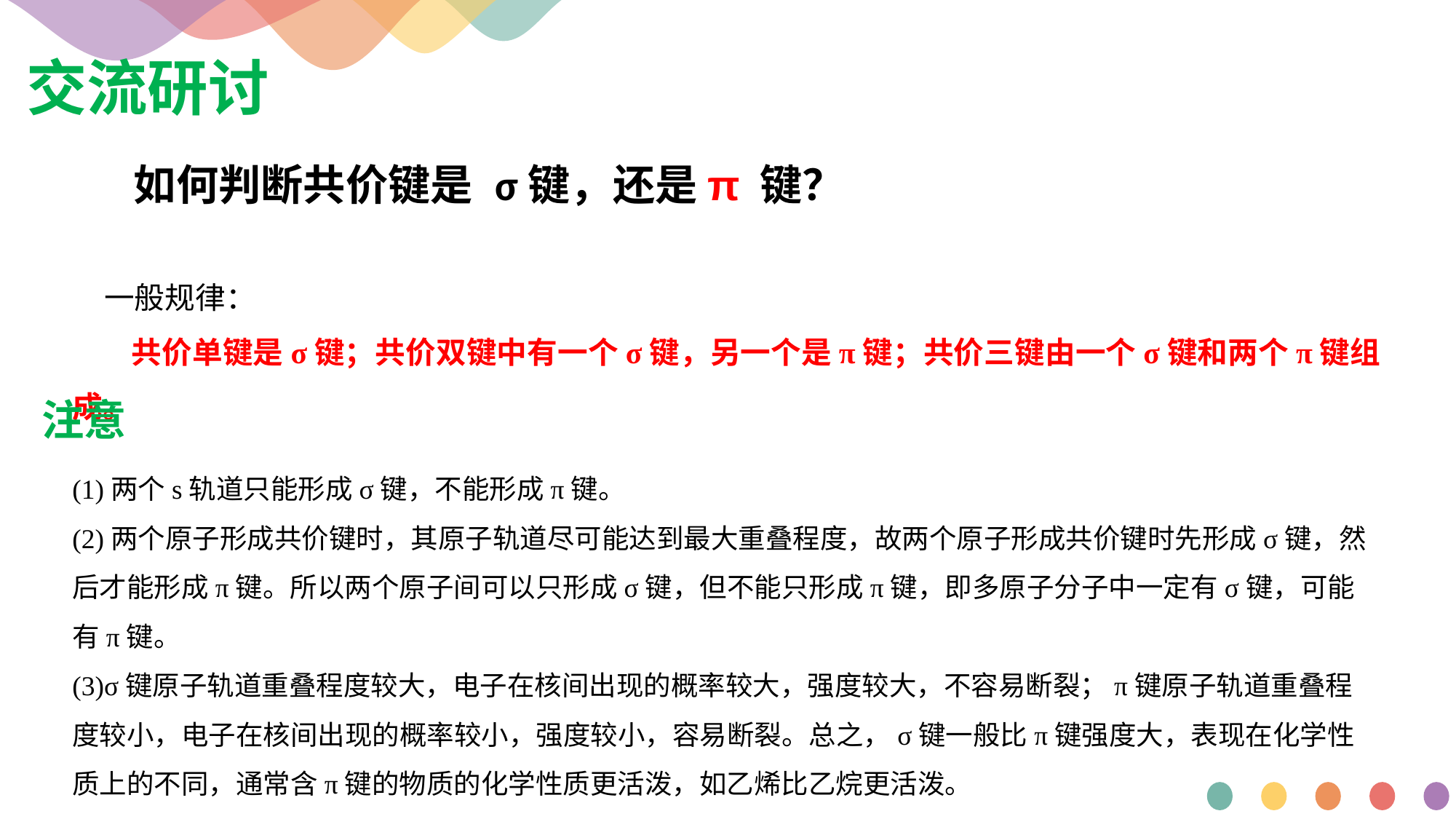

交流研讨
如何判断共价键是 σ键，还是π 键？
一般规律：
   共价单键是σ键；共价双键中有一个σ键，另一个是π键；共价三键由一个σ键和两个π键组成。
注意
(1)两个s轨道只能形成σ键，不能形成π键。
(2)两个原子形成共价键时，其原子轨道尽可能达到最大重叠程度，故两个原子形成共价键时先形成σ键，然后才能形成π键。所以两个原子间可以只形成σ键，但不能只形成π键，即多原子分子中一定有σ键，可能有π键。
(3)σ键原子轨道重叠程度较大，电子在核间出现的概率较大，强度较大，不容易断裂；π键原子轨道重叠程度较小，电子在核间出现的概率较小，强度较小，容易断裂。总之，σ键一般比π键强度大，表现在化学性质上的不同，通常含π键的物质的化学性质更活泼，如乙烯比乙烷更活泼。